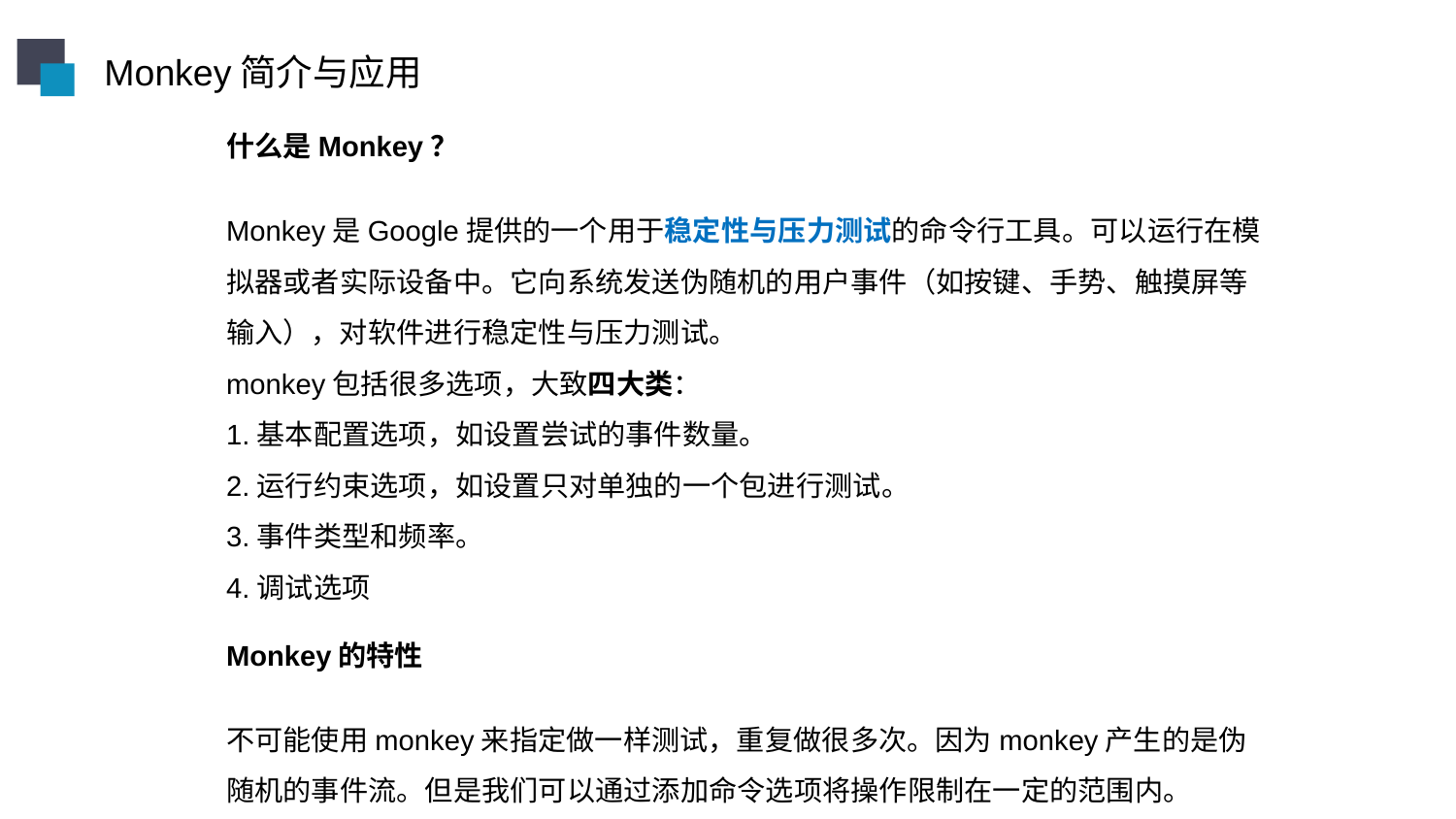

Monkey简介与应用
什么是Monkey？

Monkey是Google提供的一个用于稳定性与压力测试的命令行工具。可以运行在模拟器或者实际设备中。它向系统发送伪随机的用户事件（如按键、手势、触摸屏等输入），对软件进行稳定性与压力测试。
monkey包括很多选项，大致四大类：
1.基本配置选项，如设置尝试的事件数量。
2.运行约束选项，如设置只对单独的一个包进行测试。
3.事件类型和频率。
4.调试选项

Monkey的特性

不可能使用monkey来指定做一样测试，重复做很多次。因为monkey产生的是伪随机的事件流。但是我们可以通过添加命令选项将操作限制在一定的范围内。